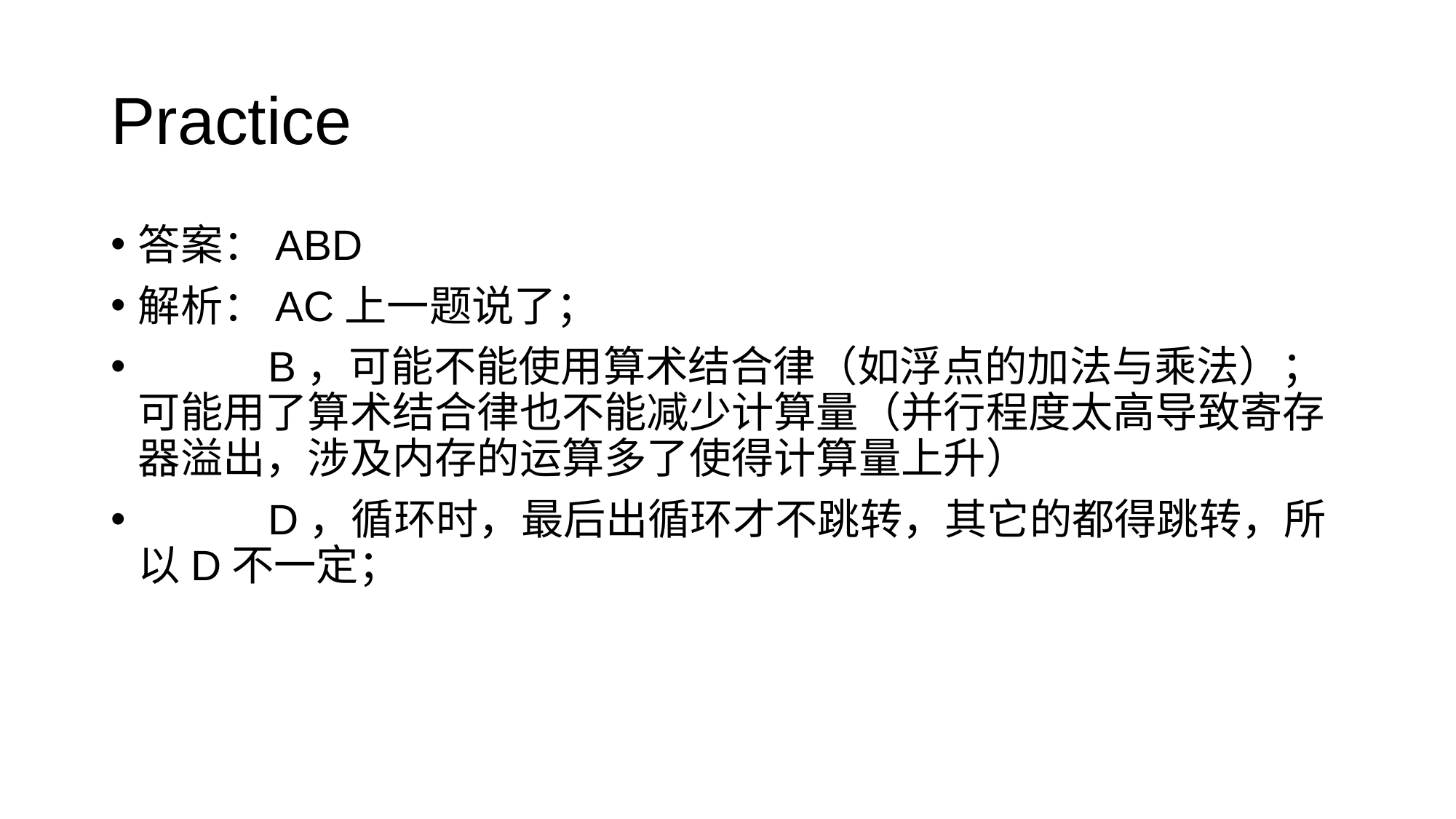

# Practice
答案：ABD
解析：AC上一题说了；
           B，可能不能使用算术结合律（如浮点的加法与乘法）；可能用了算术结合律也不能减少计算量（并行程度太高导致寄存器溢出，涉及内存的运算多了使得计算量上升）
           D，循环时，最后出循环才不跳转，其它的都得跳转，所以D不一定；